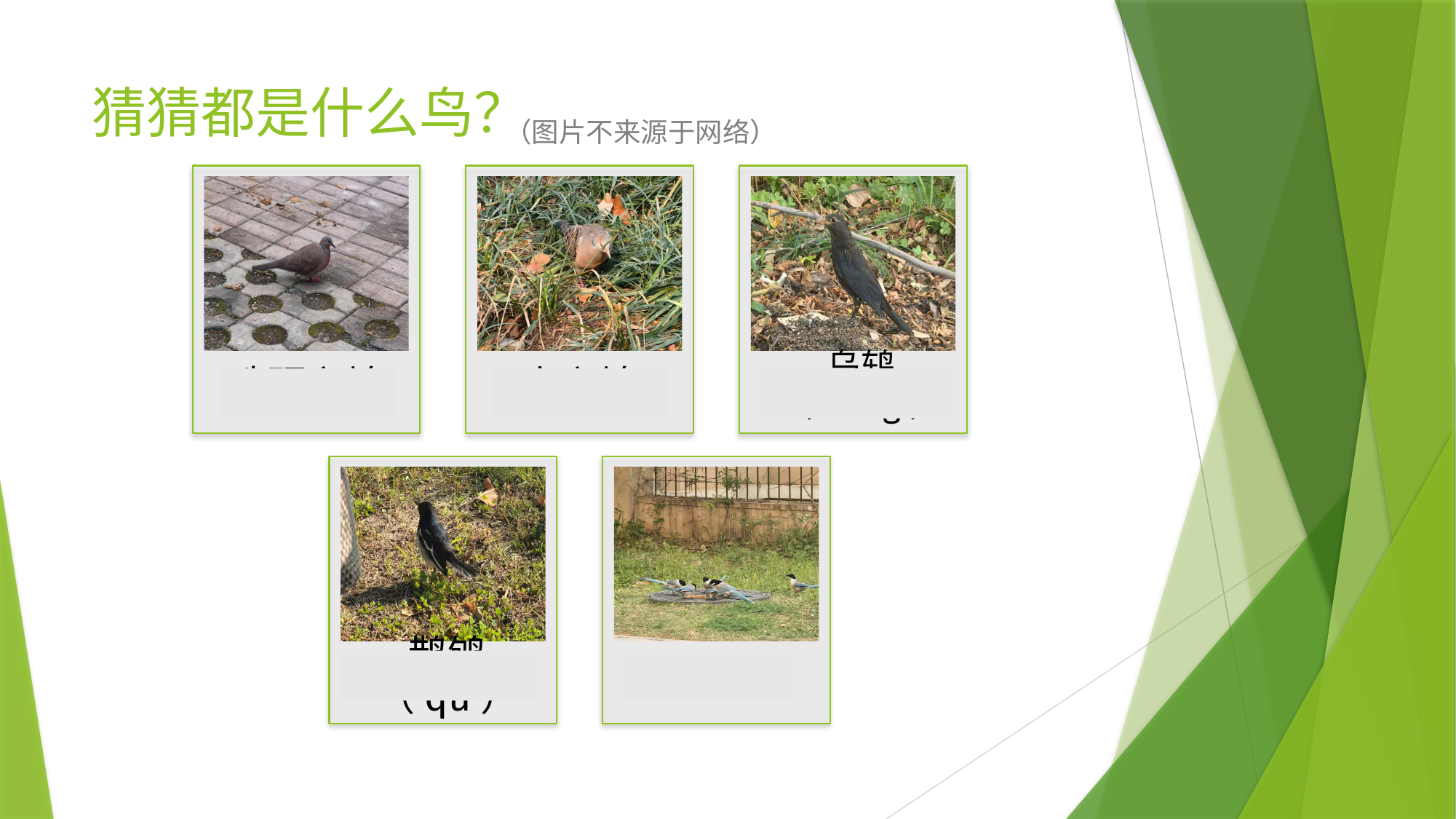

# 猜猜都是什么鸟？
（图片不来源于网络）
珠颈斑鸠
山斑鸠
乌鸫（dōng）
鹊鸲（qú）
灰喜鹊